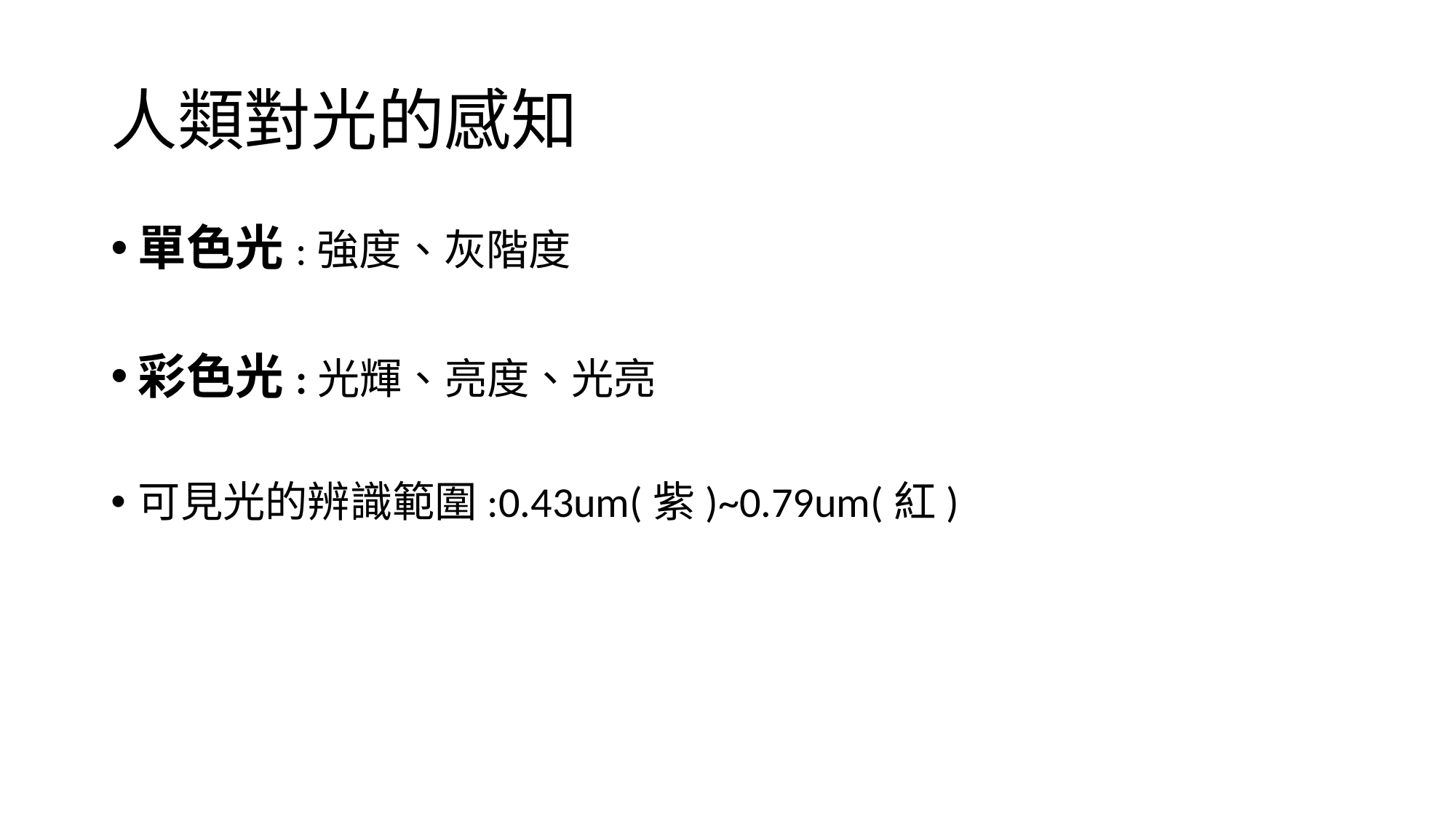

# 人類對光的感知
單色光:強度、灰階度

彩色光:光輝、亮度、光亮

可見光的辨識範圍:0.43um(紫)~0.79um(紅)